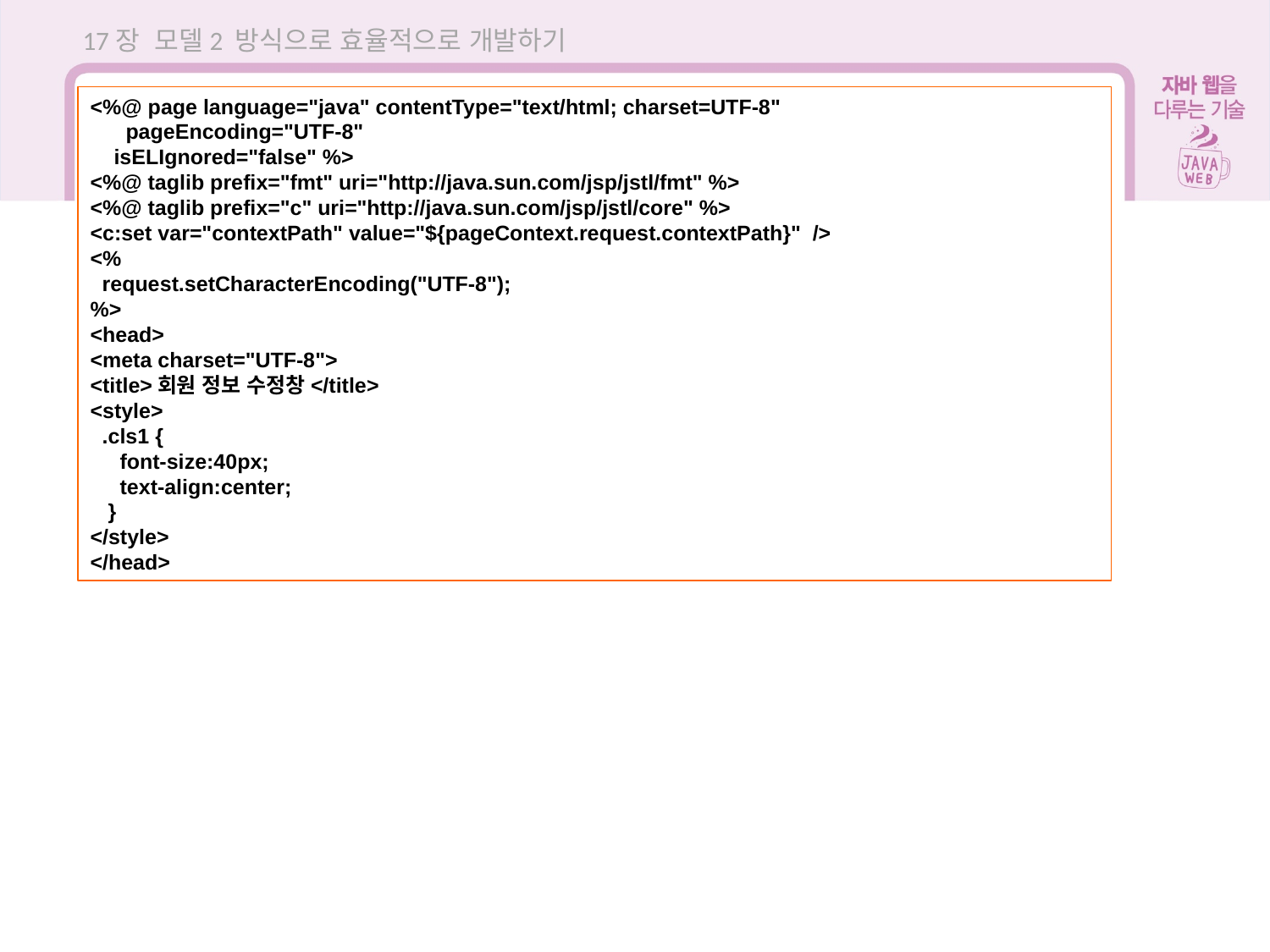

17장  모델2 방식으로 효율적으로 개발하기
<%@ page language="java" contentType="text/html; charset=UTF-8"
      pageEncoding="UTF-8"
    isELIgnored="false" %>
<%@ taglib prefix="fmt" uri="http://java.sun.com/jsp/jstl/fmt" %>
<%@ taglib prefix="c" uri="http://java.sun.com/jsp/jstl/core" %>
<c:set var="contextPath" value="${pageContext.request.contextPath}"  />
<%
  request.setCharacterEncoding("UTF-8");
%>
<head>
<meta charset="UTF-8">
<title>회원 정보 수정창</title>
<style>
  .cls1 {
     font-size:40px;
     text-align:center;
   }
</style>
</head>